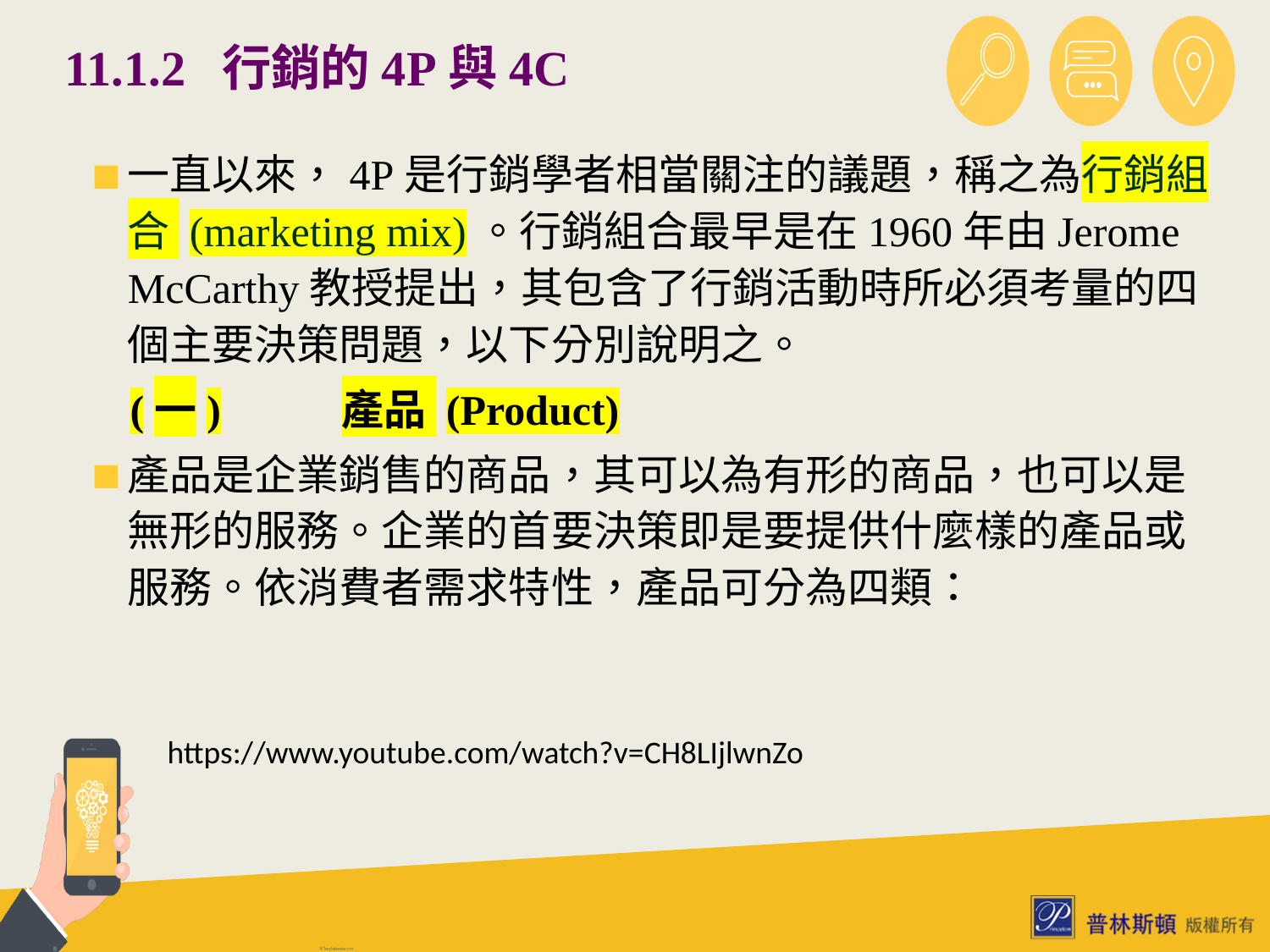

# 11.1.2  行銷的4P與4C
一直以來，4P是行銷學者相當關注的議題，稱之為行銷組合 (marketing mix)。行銷組合最早是在1960年由Jerome McCarthy教授提出，其包含了行銷活動時所必須考量的四個主要決策問題，以下分別說明之。
    (一)	產品 (Product)
產品是企業銷售的商品，其可以為有形的商品，也可以是無形的服務。企業的首要決策即是要提供什麼樣的產品或服務。依消費者需求特性，產品可分為四類：

https://www.youtube.com/watch?v=CH8LIjlwnZo